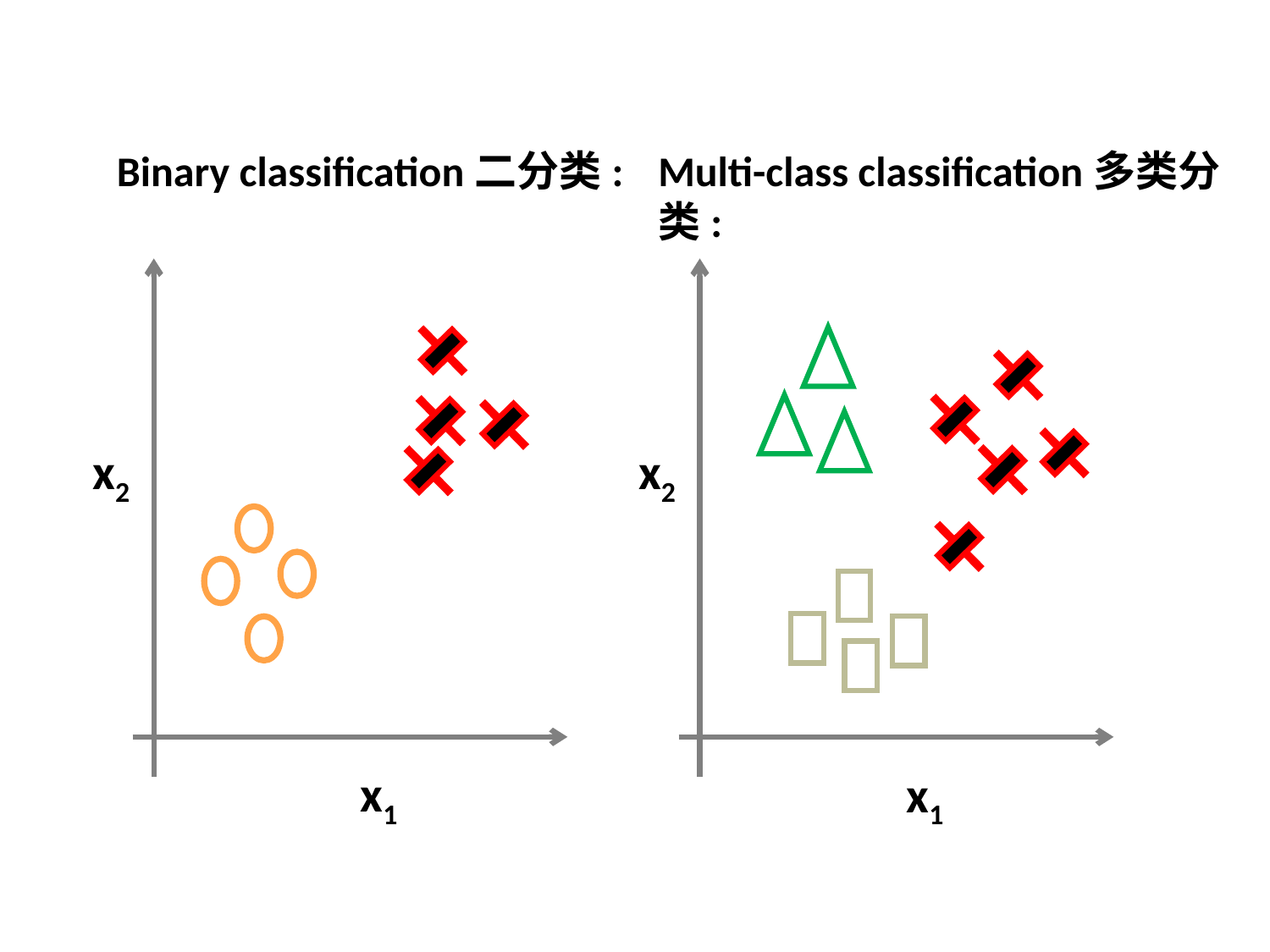

Binary classification二分类:
Multi-class classification多类分类:

x2

x1

x2

x1